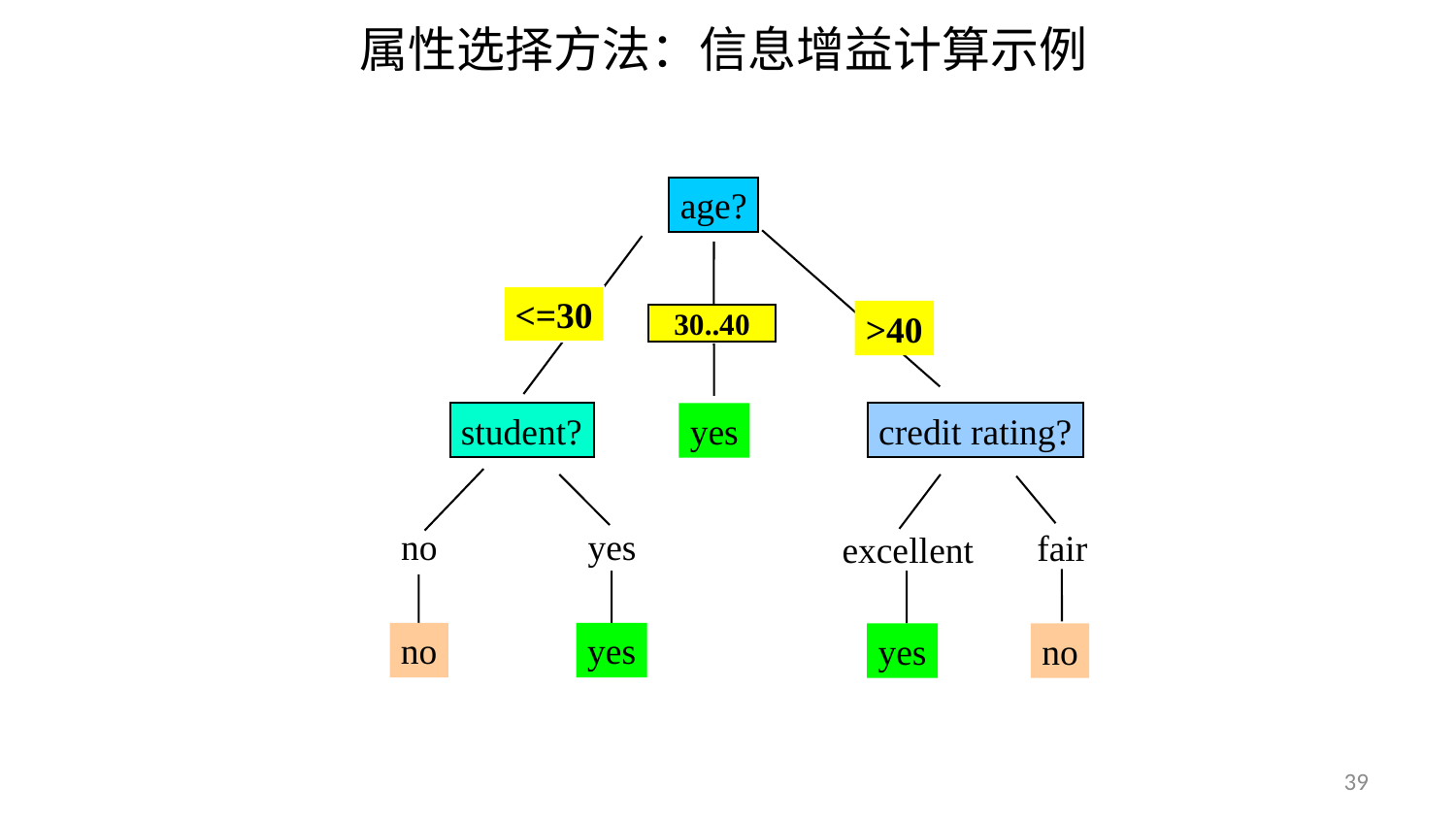

# 属性选择方法：信息增益计算示例
age?

<=30
overcast
>40
30..40

student?
credit rating?
yes

no
yes
fair
excellent

no
yes
yes
no
39